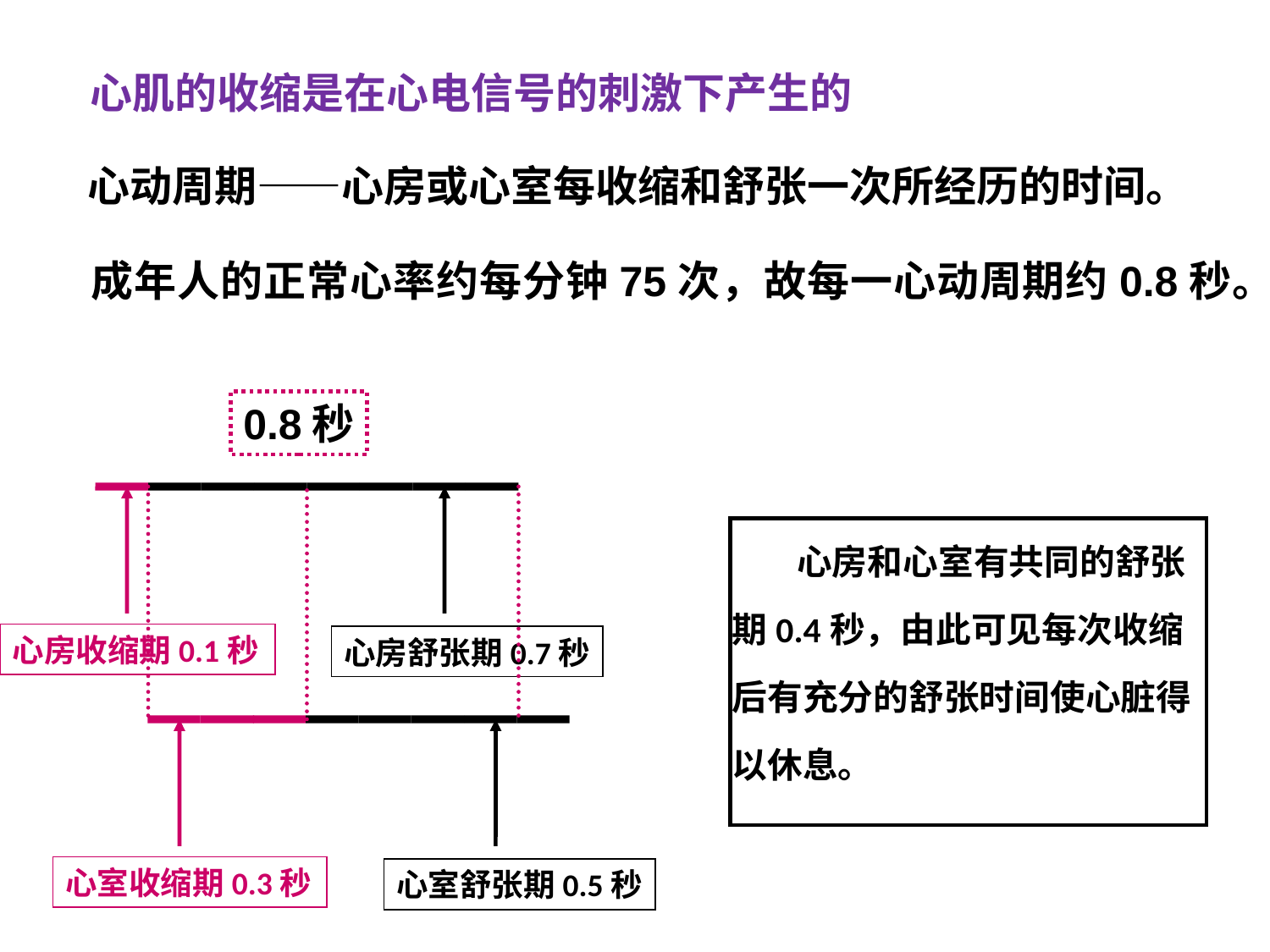

心肌的收缩是在心电信号的刺激下产生的
   心动周期——心房或心室每收缩和舒张一次所经历的时间。
   成年人的正常心率约每分钟75次，故每一心动周期约0.8秒。
0.8秒

心房收缩期0.1秒
心房舒张期0.7秒

       心房和心室有共同的舒张期0.4秒，由此可见每次收缩后有充分的舒张时间使心脏得以休息。

心室收缩期0.3秒
心室舒张期0.5秒